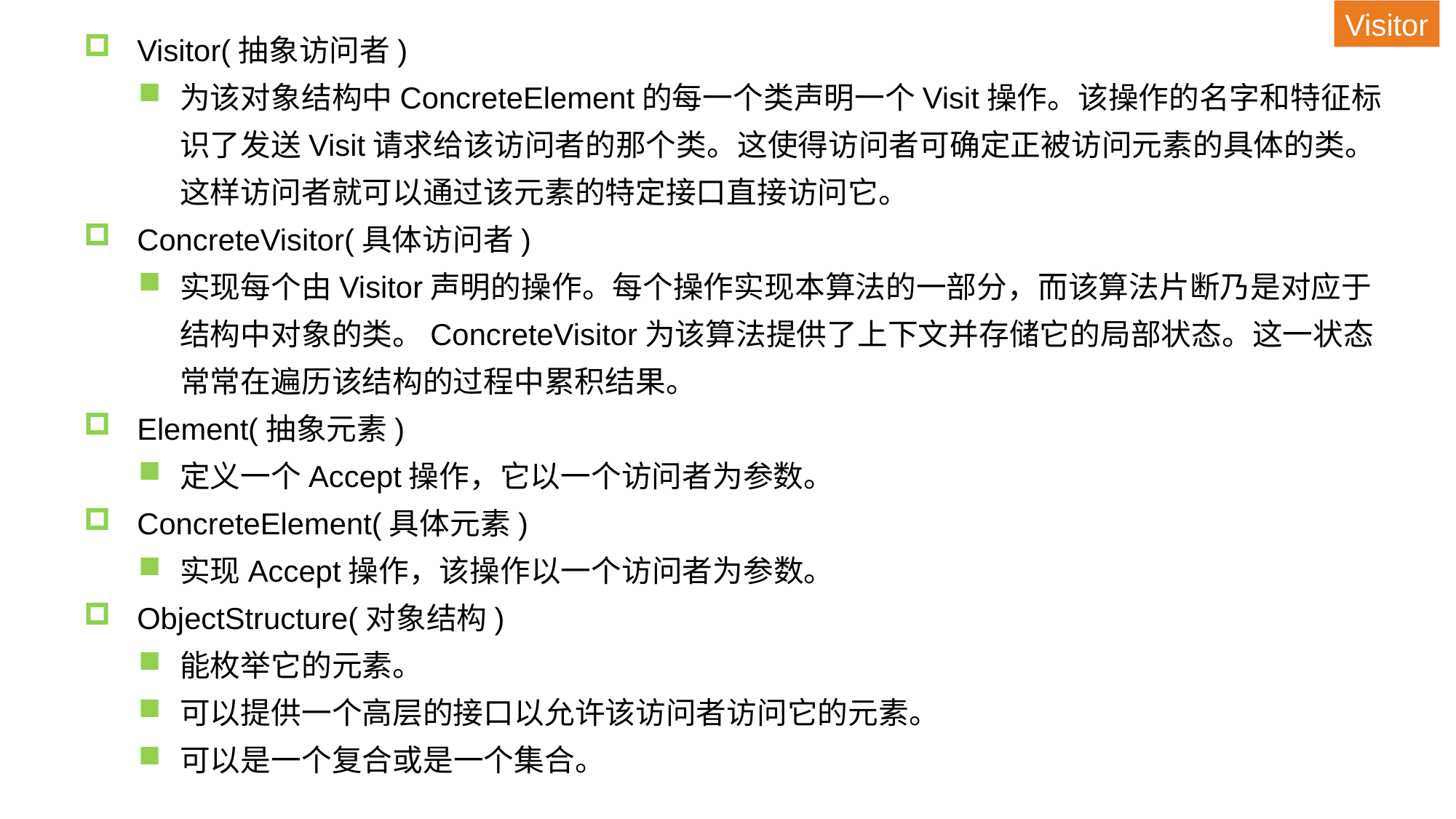

Visitor
Visitor(抽象访问者)
为该对象结构中ConcreteElement的每一个类声明一个Visit操作。该操作的名字和特征标识了发送Visit请求给该访问者的那个类。这使得访问者可确定正被访问元素的具体的类。这样访问者就可以通过该元素的特定接口直接访问它。
ConcreteVisitor(具体访问者)
实现每个由Visitor声明的操作。每个操作实现本算法的一部分，而该算法片断乃是对应于结构中对象的类。ConcreteVisitor为该算法提供了上下文并存储它的局部状态。这一状态常常在遍历该结构的过程中累积结果。
Element(抽象元素)
定义一个Accept操作，它以一个访问者为参数。
ConcreteElement(具体元素)
实现Accept操作，该操作以一个访问者为参数。
ObjectStructure(对象结构)
能枚举它的元素。
可以提供一个高层的接口以允许该访问者访问它的元素。
可以是一个复合或是一个集合。
#
234